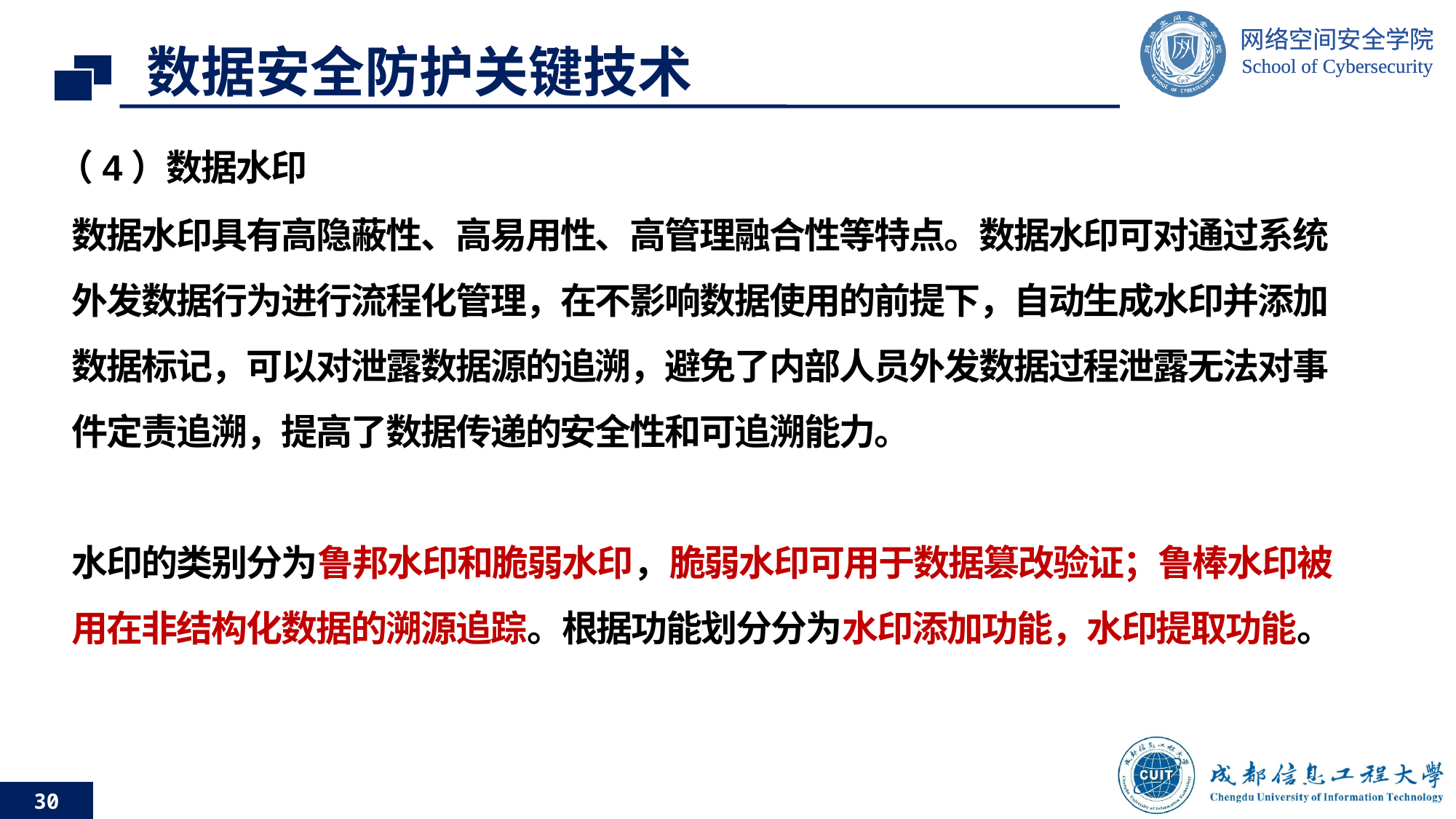

数据安全防护关键技术
（4）数据水印
数据水印具有高隐蔽性、高易用性、高管理融合性等特点。数据水印可对通过系统外发数据行为进行流程化管理，在不影响数据使用的前提下，自动生成水印并添加数据标记，可以对泄露数据源的追溯，避免了内部人员外发数据过程泄露无法对事件定责追溯，提高了数据传递的安全性和可追溯能力。

水印的类别分为鲁邦水印和脆弱水印，脆弱水印可用于数据篡改验证；鲁棒水印被用在非结构化数据的溯源追踪。根据功能划分分为水印添加功能，水印提取功能。
30